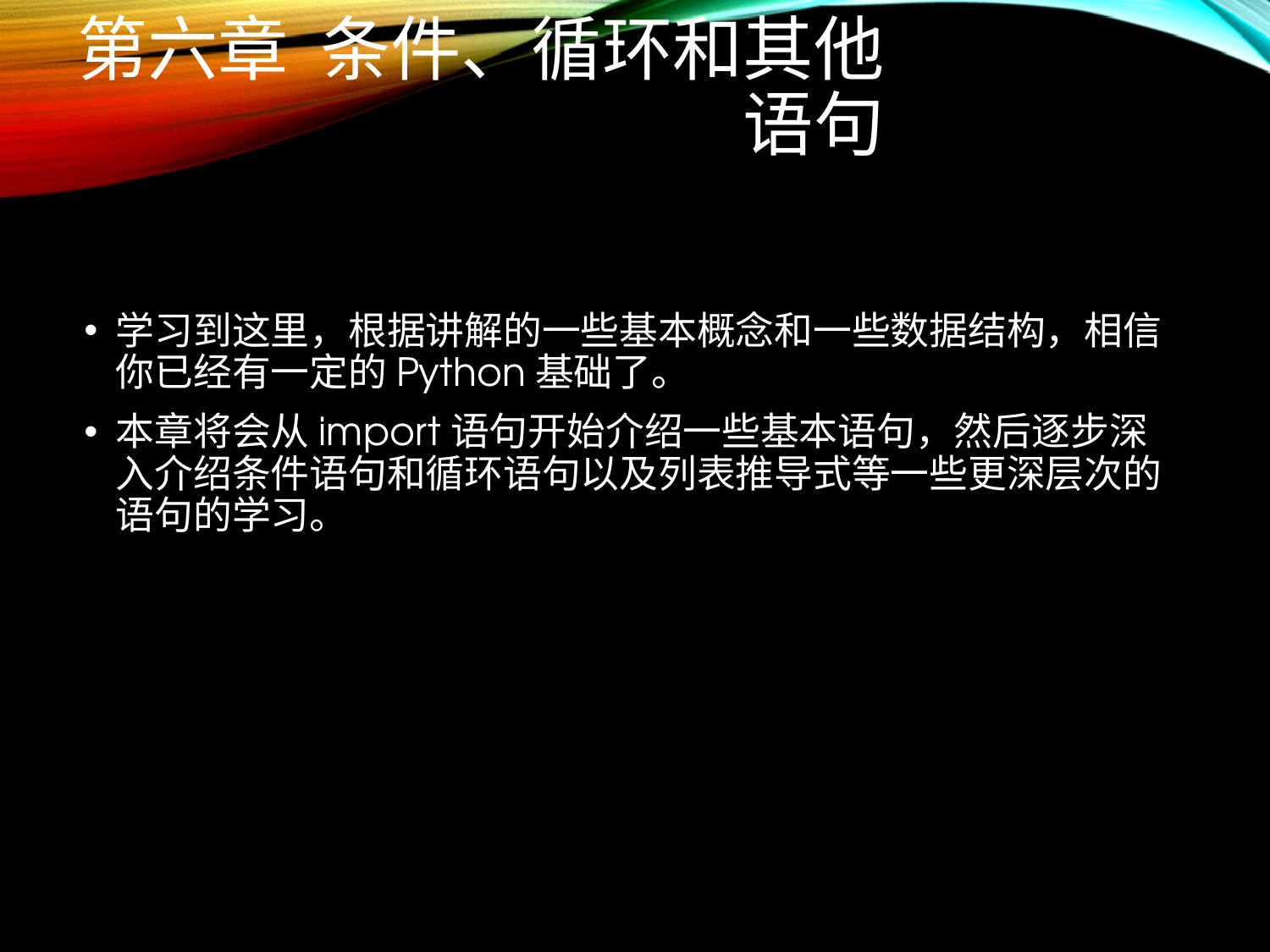

# 第六章  条件、循环和其他语句
学习到这里，根据讲解的一些基本概念和一些数据结构，相信你已经有一定的Python基础了。
本章将会从import语句开始介绍一些基本语句，然后逐步深入介绍条件语句和循环语句以及列表推导式等一些更深层次的语句的学习。